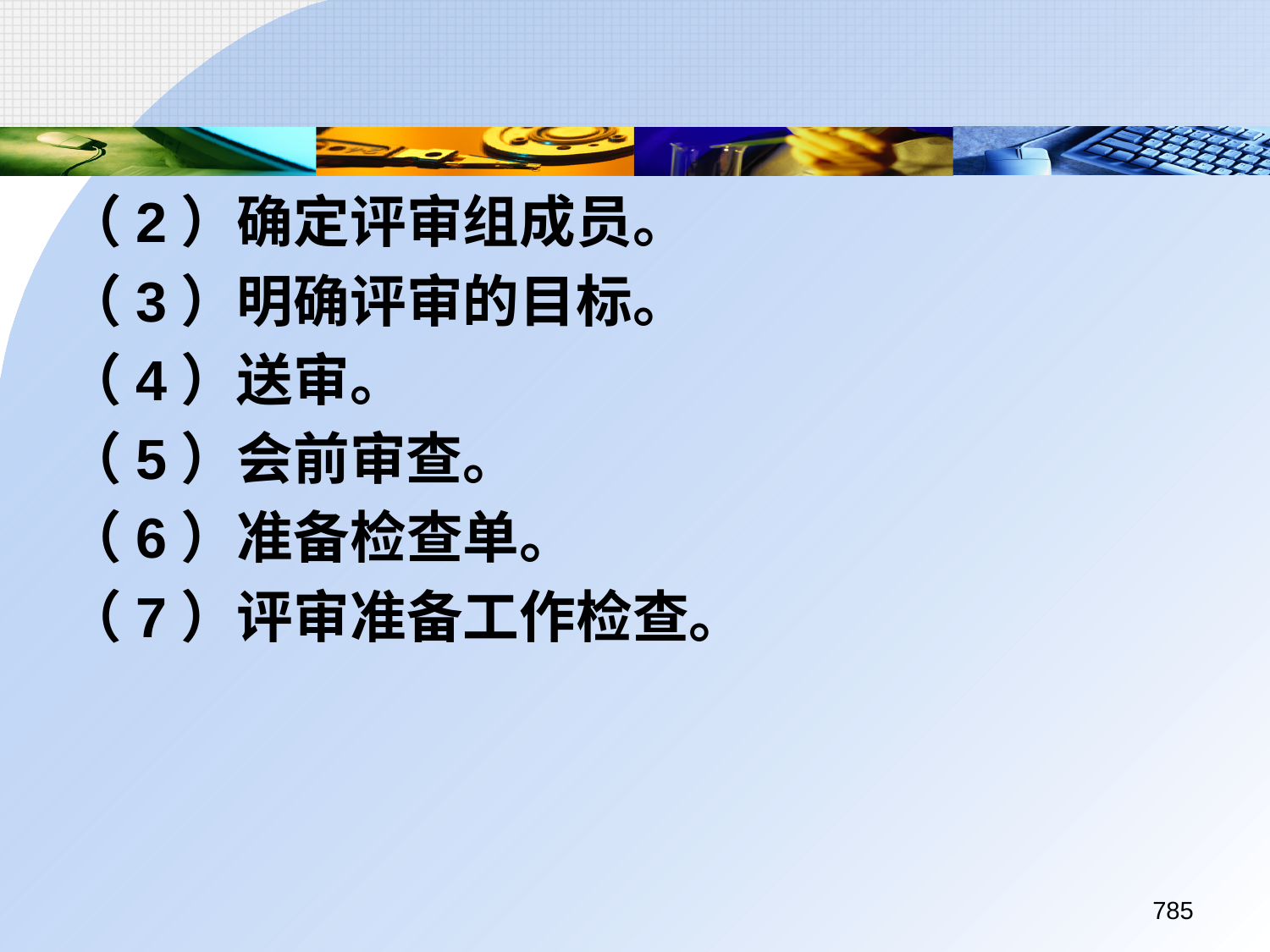

（2）确定评审组成员。
（3）明确评审的目标。
（4）送审。
（5）会前审查。
（6）准备检查单。
（7）评审准备工作检查。

785